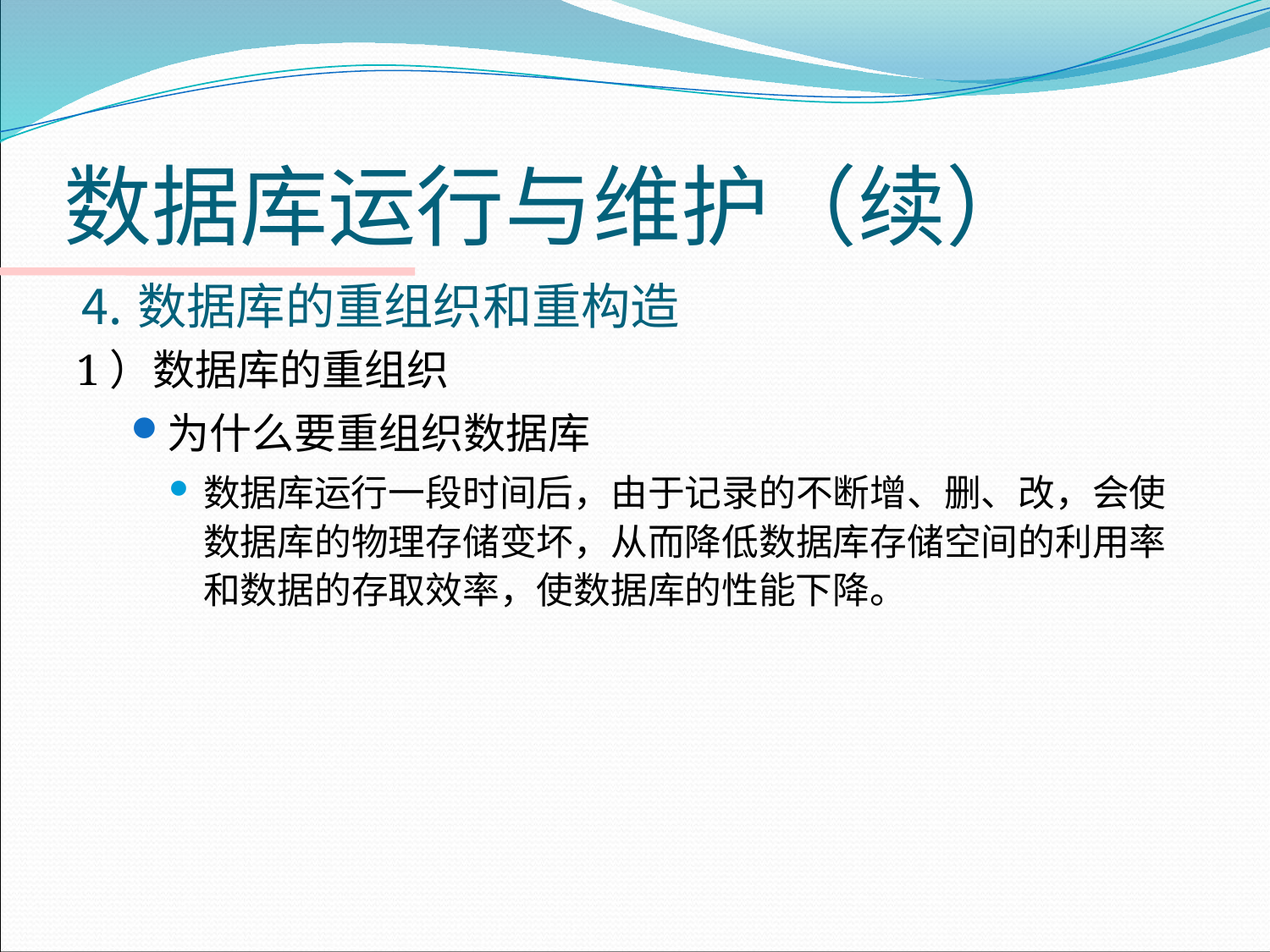

# 数据库运行与维护（续）
⒋数据库的重组织和重构造
1）数据库的重组织
为什么要重组织数据库
数据库运行一段时间后，由于记录的不断增、删、改，会使数据库的物理存储变坏，从而降低数据库存储空间的利用率和数据的存取效率，使数据库的性能下降。

817